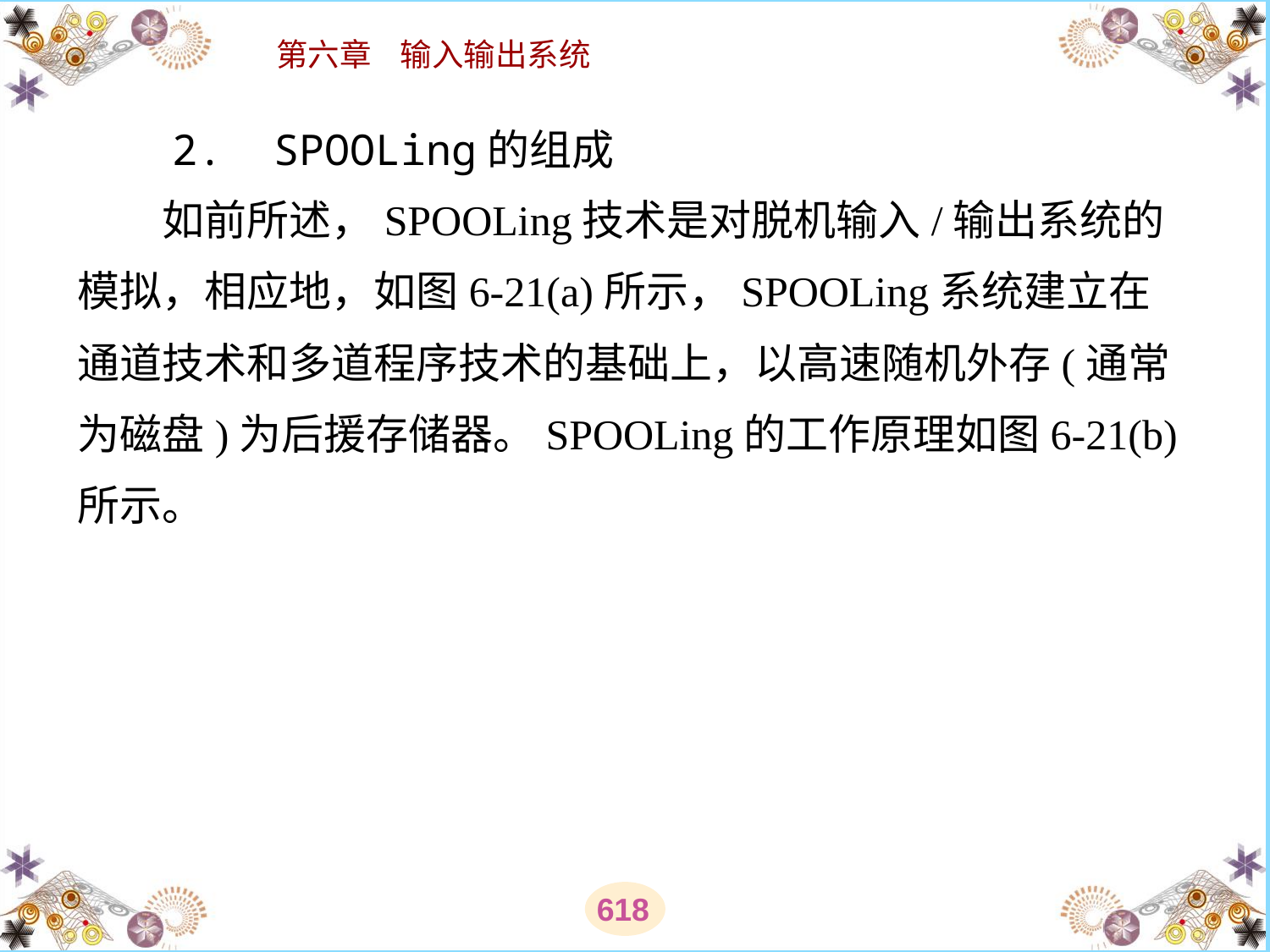

# 2.  SPOOLing的组成 　　如前所述，SPOOLing技术是对脱机输入/输出系统的模拟，相应地，如图6-21(a)所示，SPOOLing系统建立在通道技术和多道程序技术的基础上，以高速随机外存(通常为磁盘)为后援存储器。SPOOLing的工作原理如图6-21(b)所示。